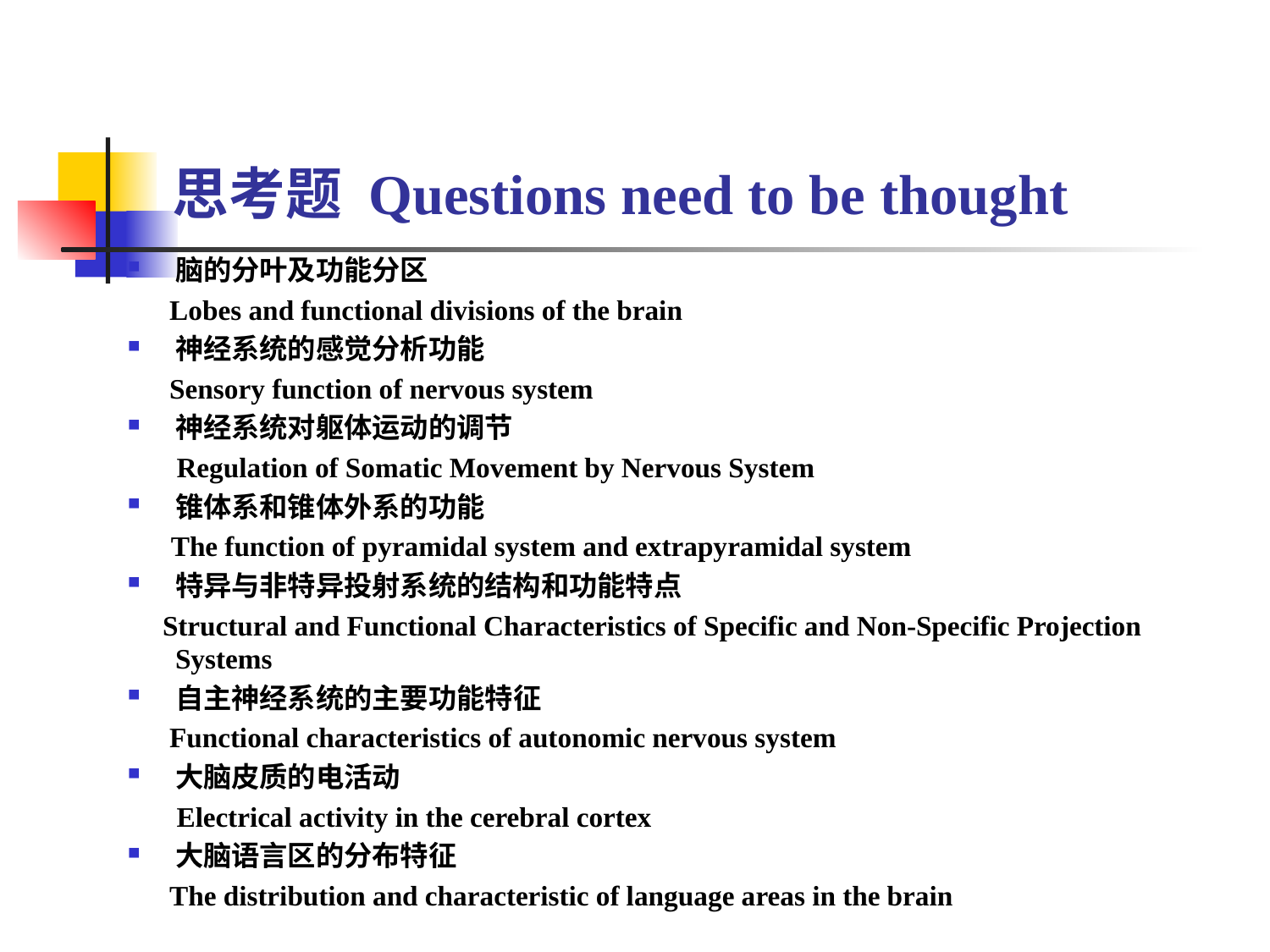

# 思考题 Questions need to be thought
脑的分叶及功能分区
      Lobes and functional divisions of the brain
神经系统的感觉分析功能
      Sensory function of nervous system
神经系统对躯体运动的调节
       Regulation of Somatic Movement by Nervous System
锥体系和锥体外系的功能
    The function of pyramidal system and extrapyramidal system
特异与非特异投射系统的结构和功能特点
     Structural and Functional Characteristics of Specific and Non-Specific Projection Systems
自主神经系统的主要功能特征
      Functional characteristics of autonomic nervous system
大脑皮质的电活动
       Electrical activity in the cerebral cortex
大脑语言区的分布特征
      The distribution and characteristic of language areas in the brain